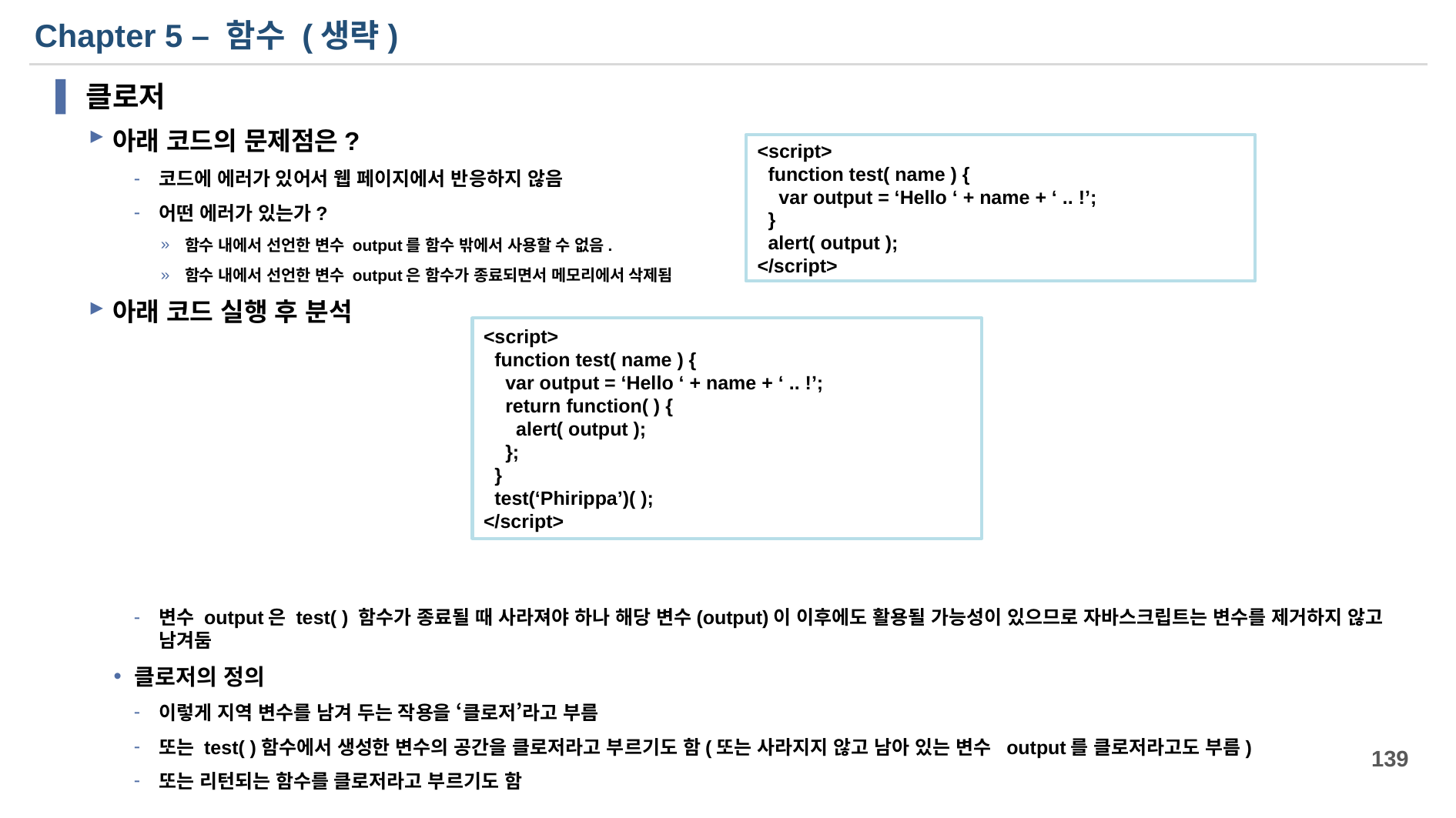

# Chapter 5 – 함수 (생략)
클로저
아래 코드의 문제점은?
코드에 에러가 있어서 웹 페이지에서 반응하지 않음
어떤 에러가 있는가?
함수 내에서 선언한 변수 output를 함수 밖에서 사용할 수 없음.
함수 내에서 선언한 변수 output은 함수가 종료되면서 메모리에서 삭제됨
아래 코드 실행 후 분석

변수 output은 test( ) 함수가 종료될 때 사라져야 하나 해당 변수(output)이 이후에도 활용될 가능성이 있으므로 자바스크립트는 변수를 제거하지 않고 남겨둠
클로저의 정의
이렇게 지역 변수를 남겨 두는 작용을 ‘클로저’라고 부름
또는 test( )함수에서 생성한 변수의 공간을 클로저라고 부르기도 함(또는 사라지지 않고 남아 있는 변수  output를 클로저라고도 부름)
또는 리턴되는 함수를 클로저라고 부르기도 함

<script>
  function test( name ) {
    var output = ‘Hello ‘ + name + ‘ .. !’;
  }
  alert( output );
</script>
<script>
  function test( name ) {
    var output = ‘Hello ‘ + name + ‘ .. !’;
    return function( ) {
      alert( output );
    };
  }
  test(‘Phirippa’)( );
</script>
139